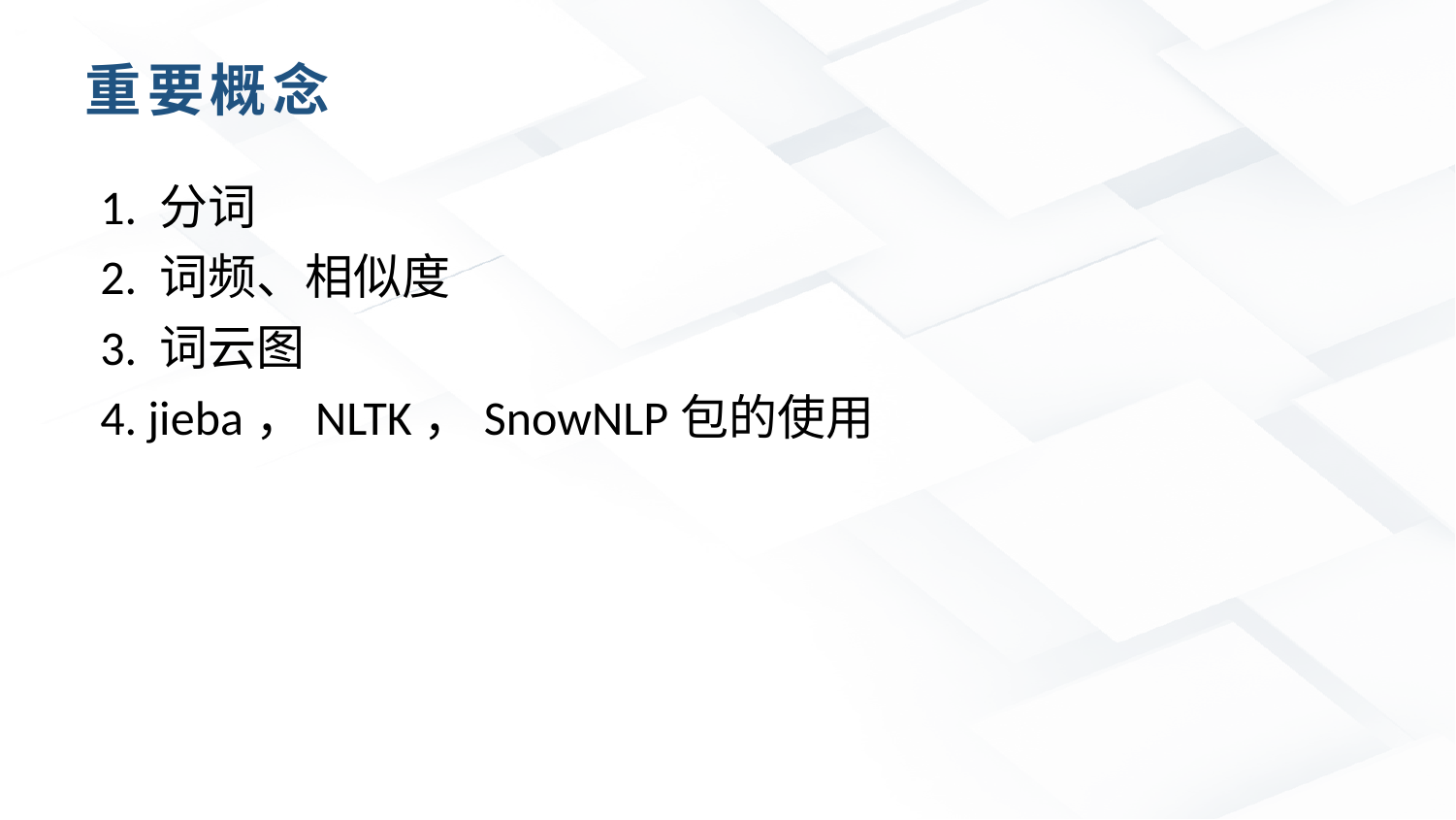

重要概念
1. 分词
2. 词频、相似度
3. 词云图
4. jieba，NLTK，SnowNLP包的使用